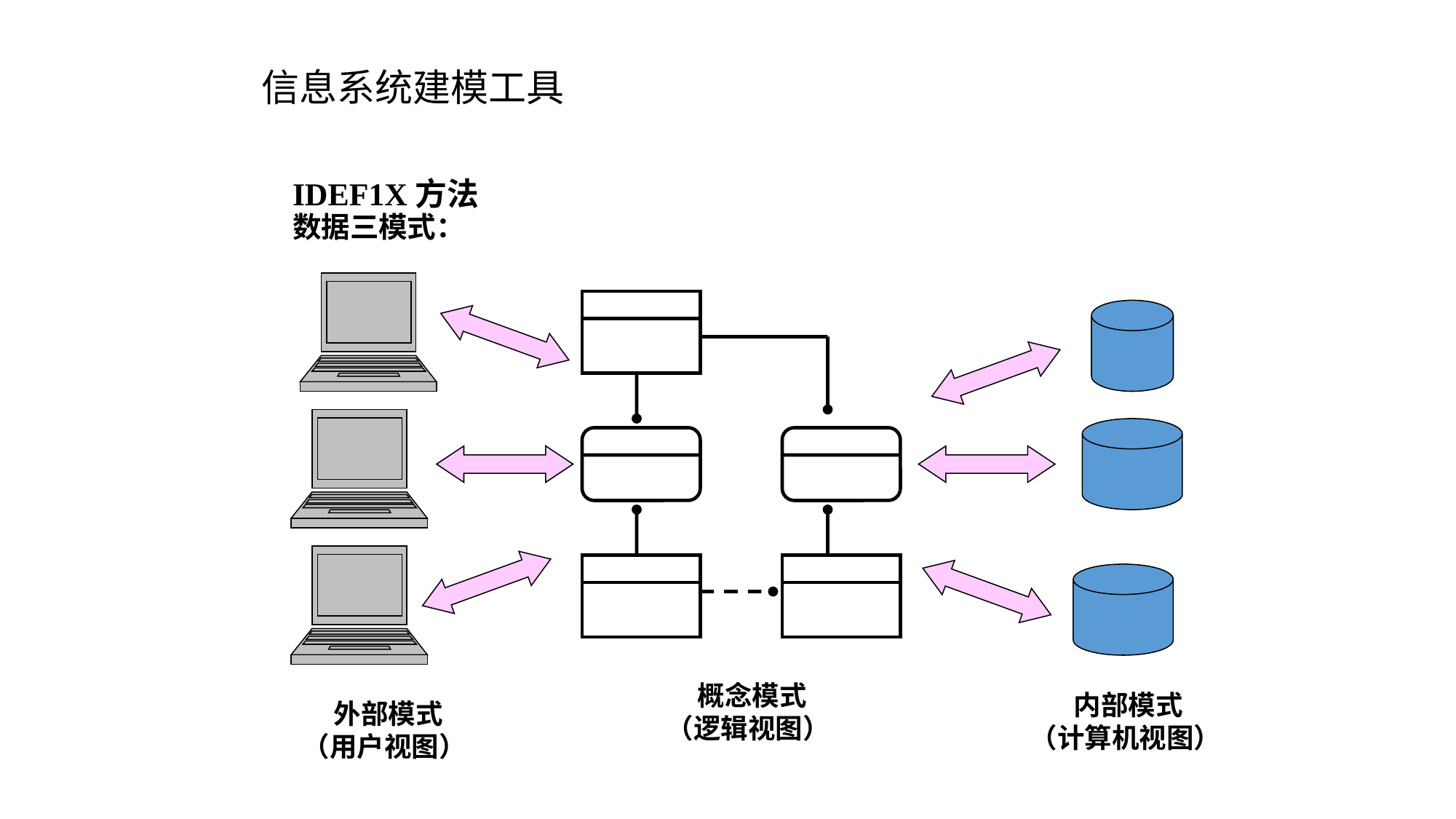

# 信息系统建模工具
IDEF1X方法
数据三模式：

    概念模式
（逻辑视图）
      内部模式
（计算机视图）
    外部模式
（用户视图）